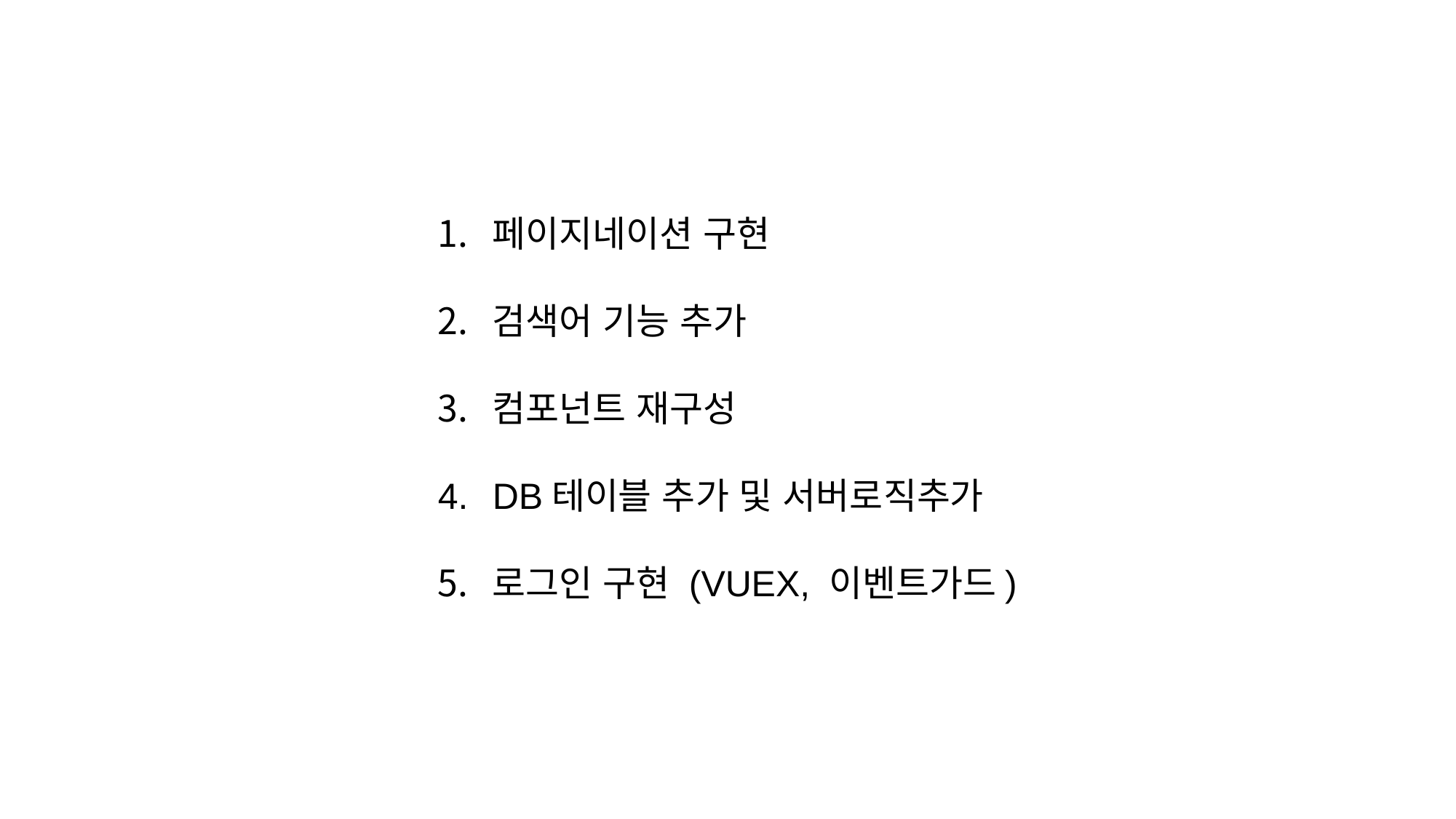

페이지네이션 구현

검색어 기능 추가

컴포넌트 재구성

DB테이블 추가 및 서버로직추가

로그인 구현 (VUEX, 이벤트가드)